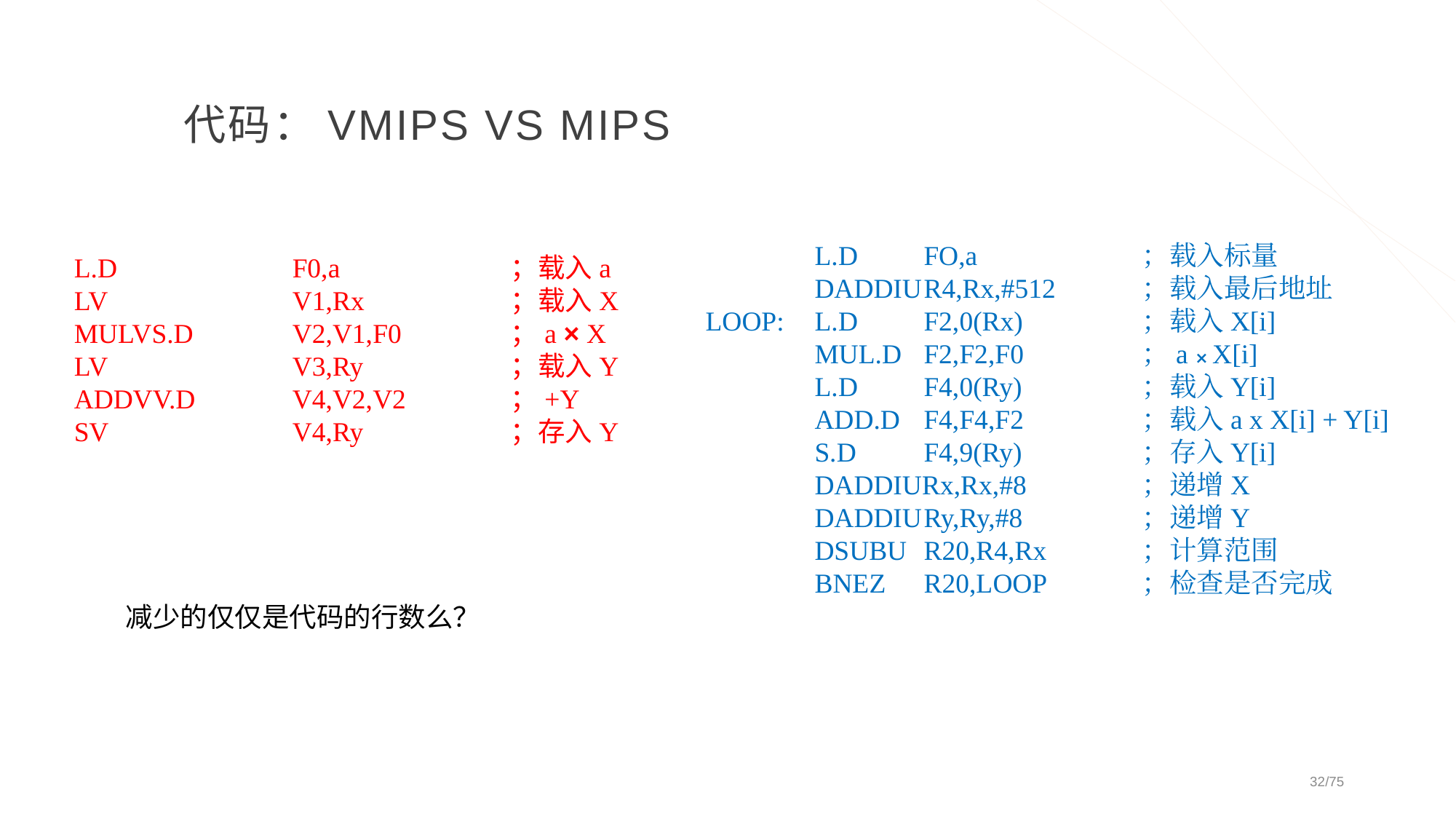

# 代码：VMIPS vs mips
	L.D	FO,a		；载入标量
	DADDIU	R4,Rx,#512	；载入最后地址
LOOP:	L.D	F2,0(Rx)		；载入X[i]
	MUL.D	F2,F2,F0		；a × X[i]
	L.D	F4,0(Ry)		；载入Y[i]
	ADD.D	F4,F4,F2		；载入a x X[i] + Y[i]
	S.D	F4,9(Ry)		；存入Y[i]
	DADDIURx,Rx,#8		；递增X
	DADDIU	Ry,Ry,#8		；递增Y
	DSUBU	R20,R4,Rx	；计算范围
	BNEZ	R20,LOOP	；检查是否完成
L.D		F0,a		；载入a
LV		V1,Rx		；载入X
MULVS.D	V2,V1,F0	；a × X
LV		V3,Ry		；载入Y
ADDVV.D	V4,V2,V2	；+Y
SV		V4,Ry		；存入Y
减少的仅仅是代码的行数么？
32/75